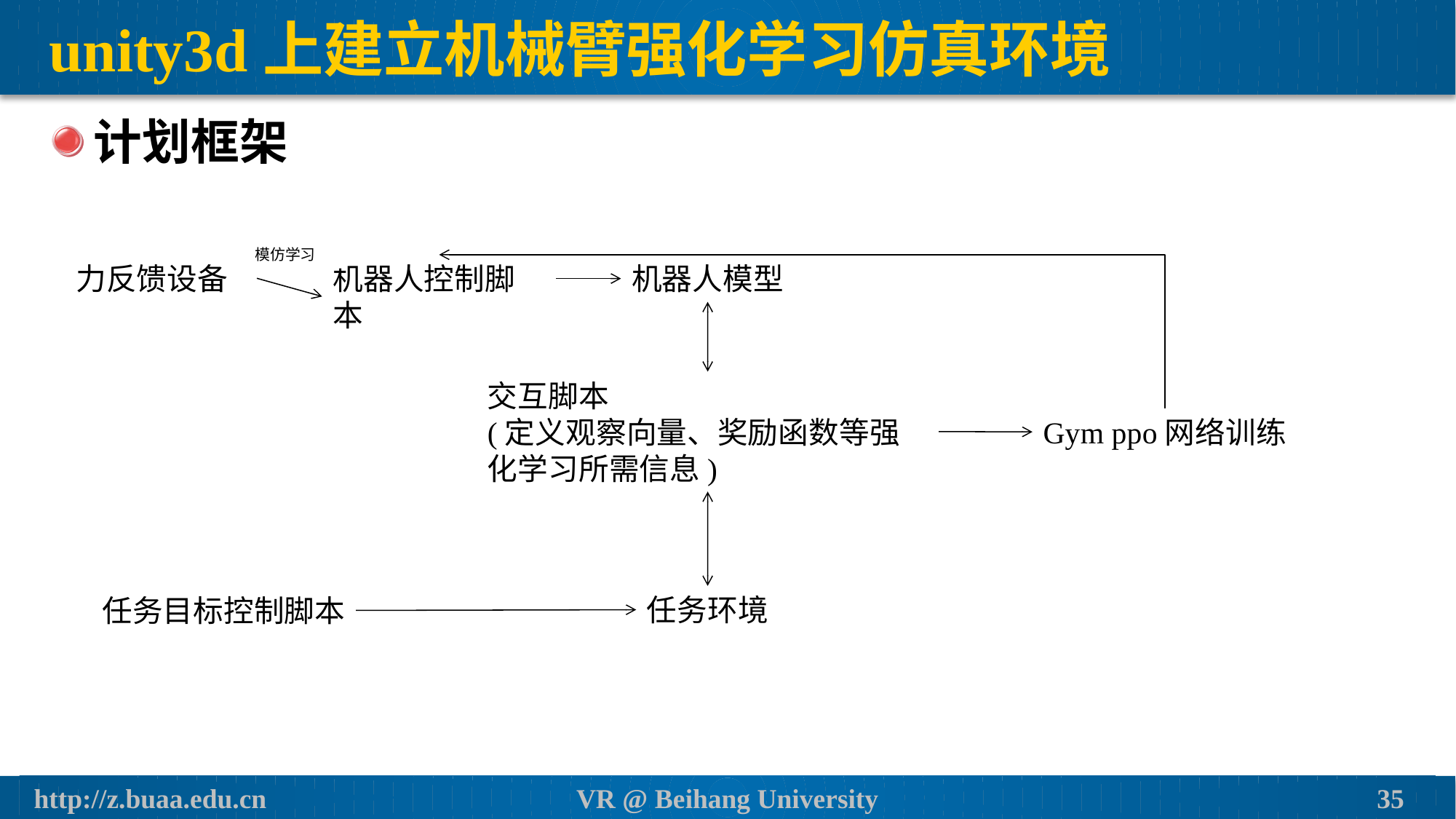

# unity3d上建立机械臂强化学习仿真环境
计划框架
模仿学习
力反馈设备
机器人控制脚本
机器人模型
交互脚本
(定义观察向量、奖励函数等强化学习所需信息)
任务环境
任务目标控制脚本
Gym ppo网络训练